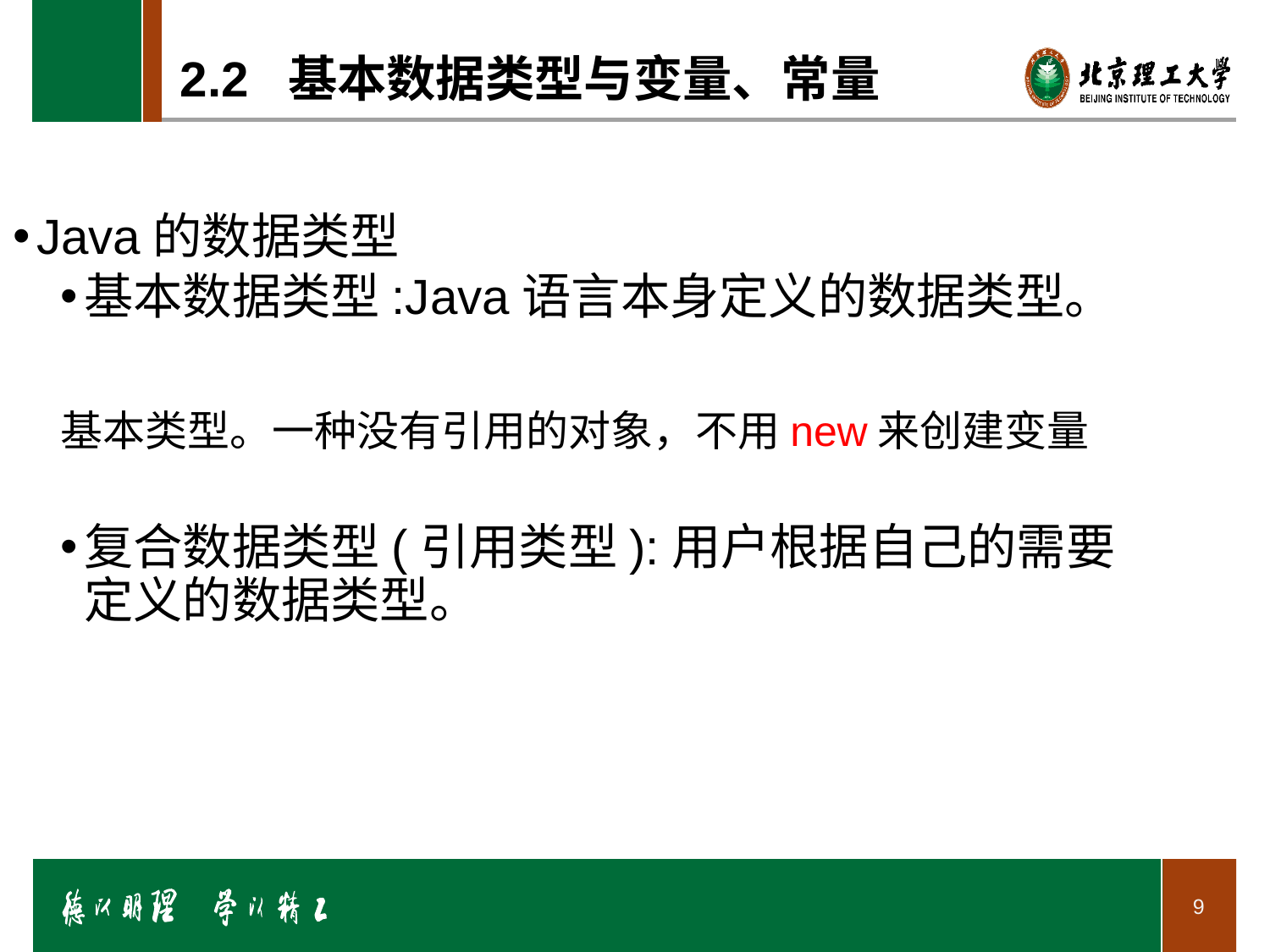

# 2.2  基本数据类型与变量、常量
Java的数据类型
基本数据类型:Java语言本身定义的数据类型。

基本类型。一种没有引用的对象，不用new来创建变量

复合数据类型(引用类型):用户根据自己的需要定义的数据类型。